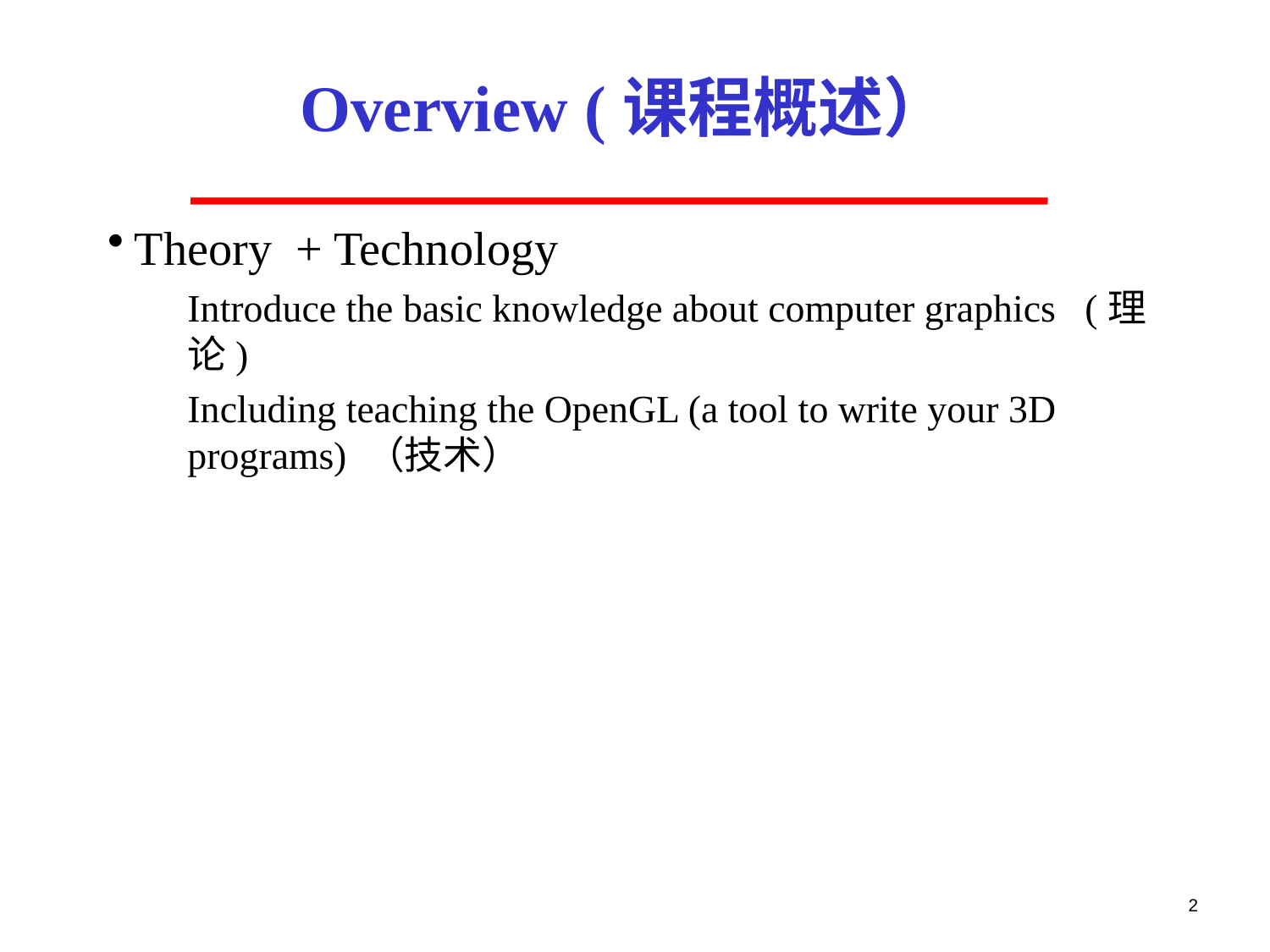

# Overview (课程概述）
Theory  + Technology
Introduce the basic knowledge about computer graphics   (理论)
Including teaching the OpenGL (a tool to write your 3D programs) （技术）
2